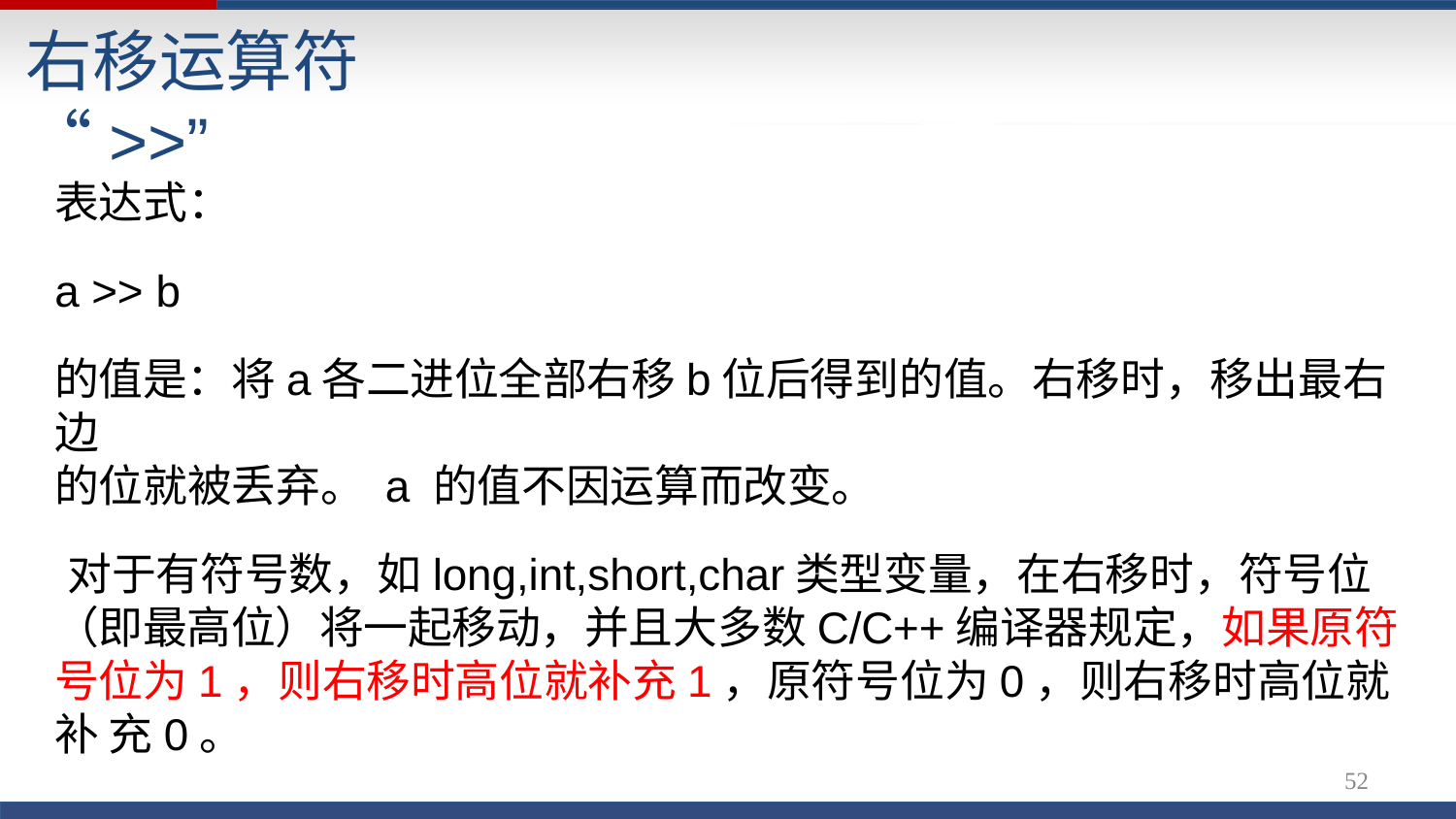

# 右移运算符 “>>”
表达式：

a >> b

的值是：将a各二进位全部右移b位后得到的值。右移时，移出最右边
的位就被丢弃。 a 的值不因运算而改变。

对于有符号数，如long,int,short,char类型变量，在右移时，符号位
（即最高位）将一起移动，并且大多数C/C++编译器规定，如果原符 号位为1，则右移时高位就补充1，原符号位为0，则右移时高位就补 充0。
52